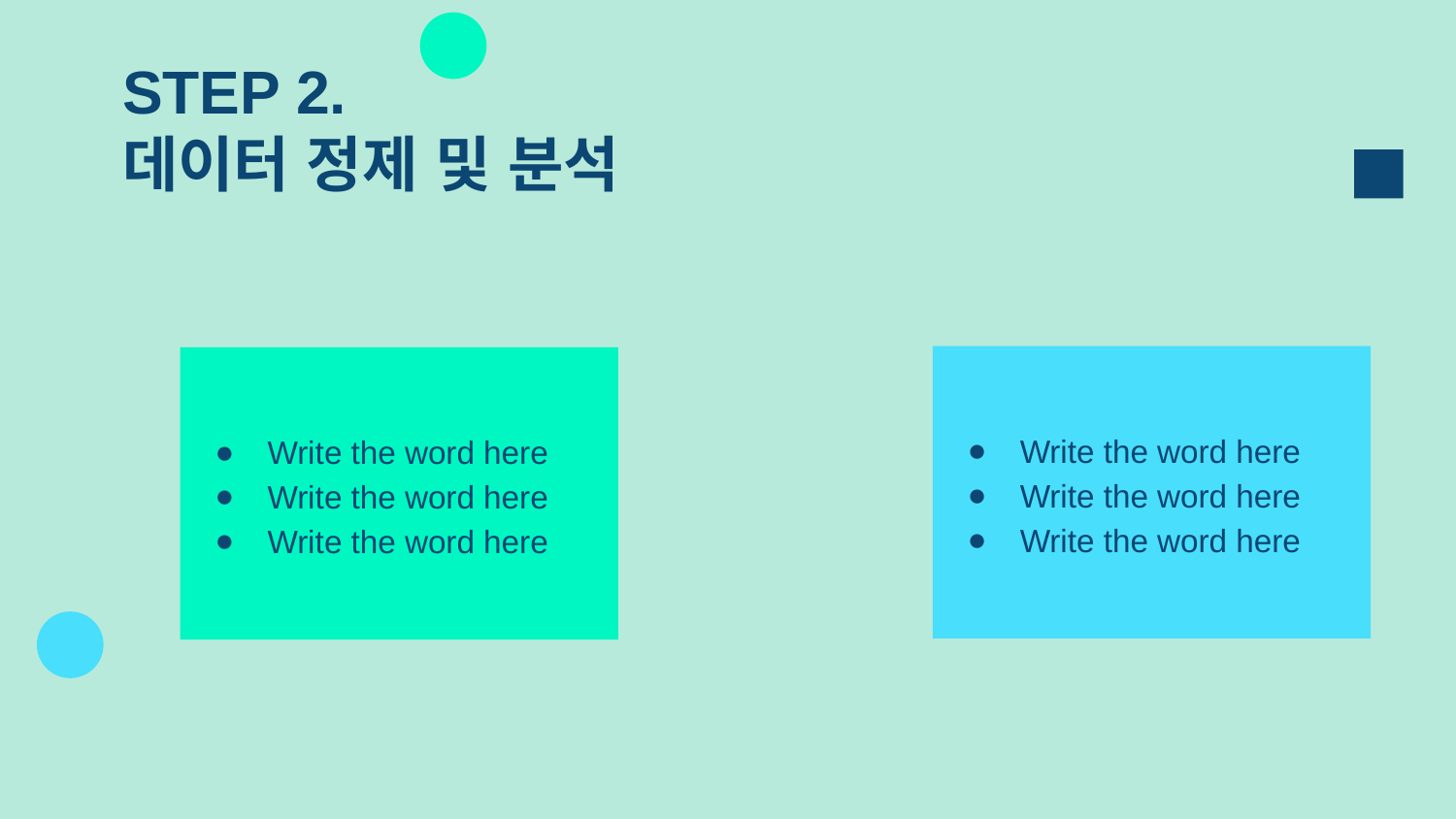

# STEP 2. 데이터 정제 및 분석
Write the word here
Write the word here
Write the word here
Write the word here
Write the word here
Write the word here